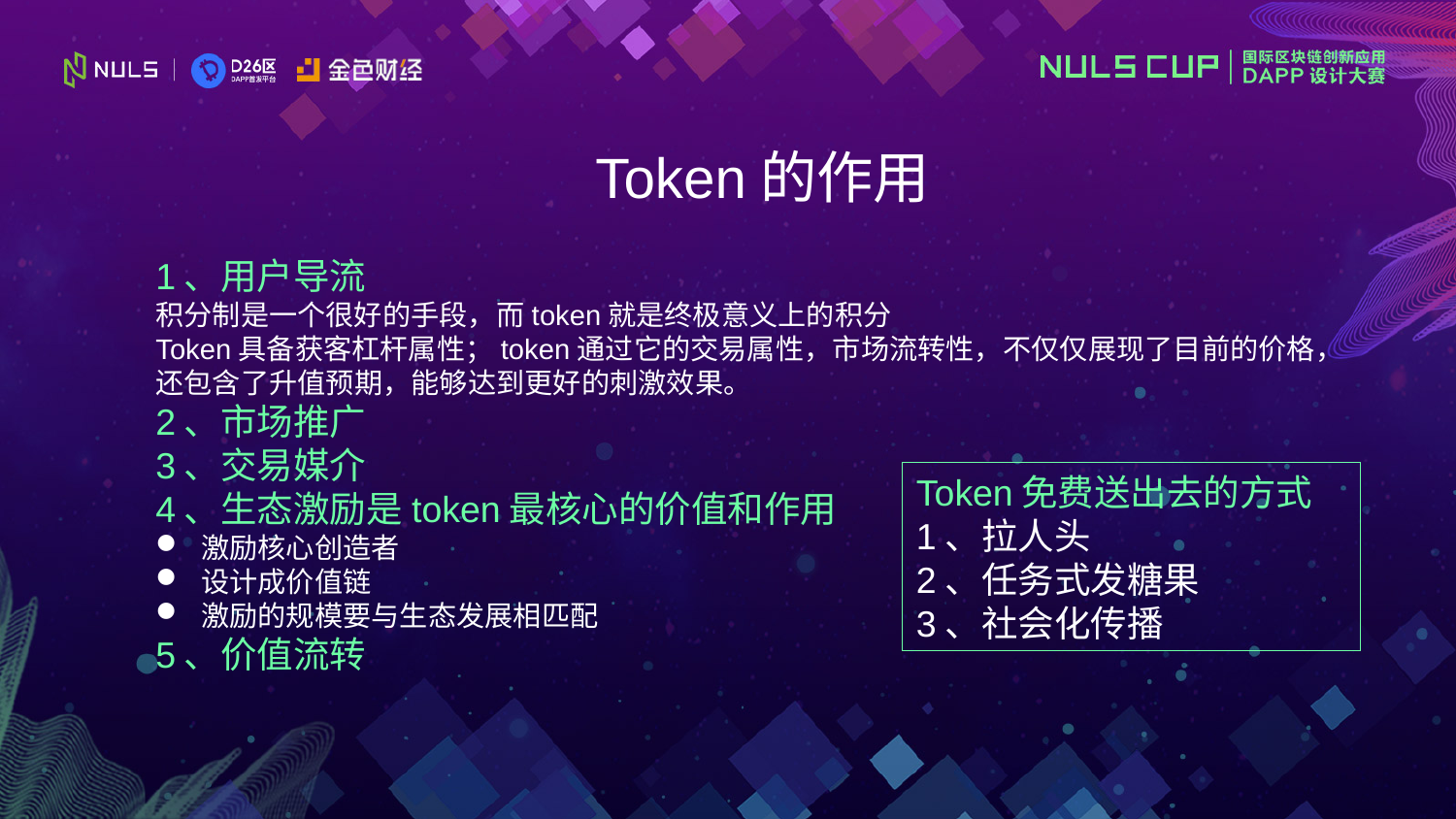

Token的作用

1、用户导流
积分制是一个很好的手段，而token就是终极意义上的积分
Token具备获客杠杆属性；token通过它的交易属性，市场流转性，不仅仅展现了目前的价格，
还包含了升值预期，能够达到更好的刺激效果。
2、市场推广
3、交易媒介
4、生态激励是token最核心的价值和作用
激励核心创造者
设计成价值链
激励的规模要与生态发展相匹配
5、价值流转

Token免费送出去的方式
1、拉人头
2、任务式发糖果
3、社会化传播